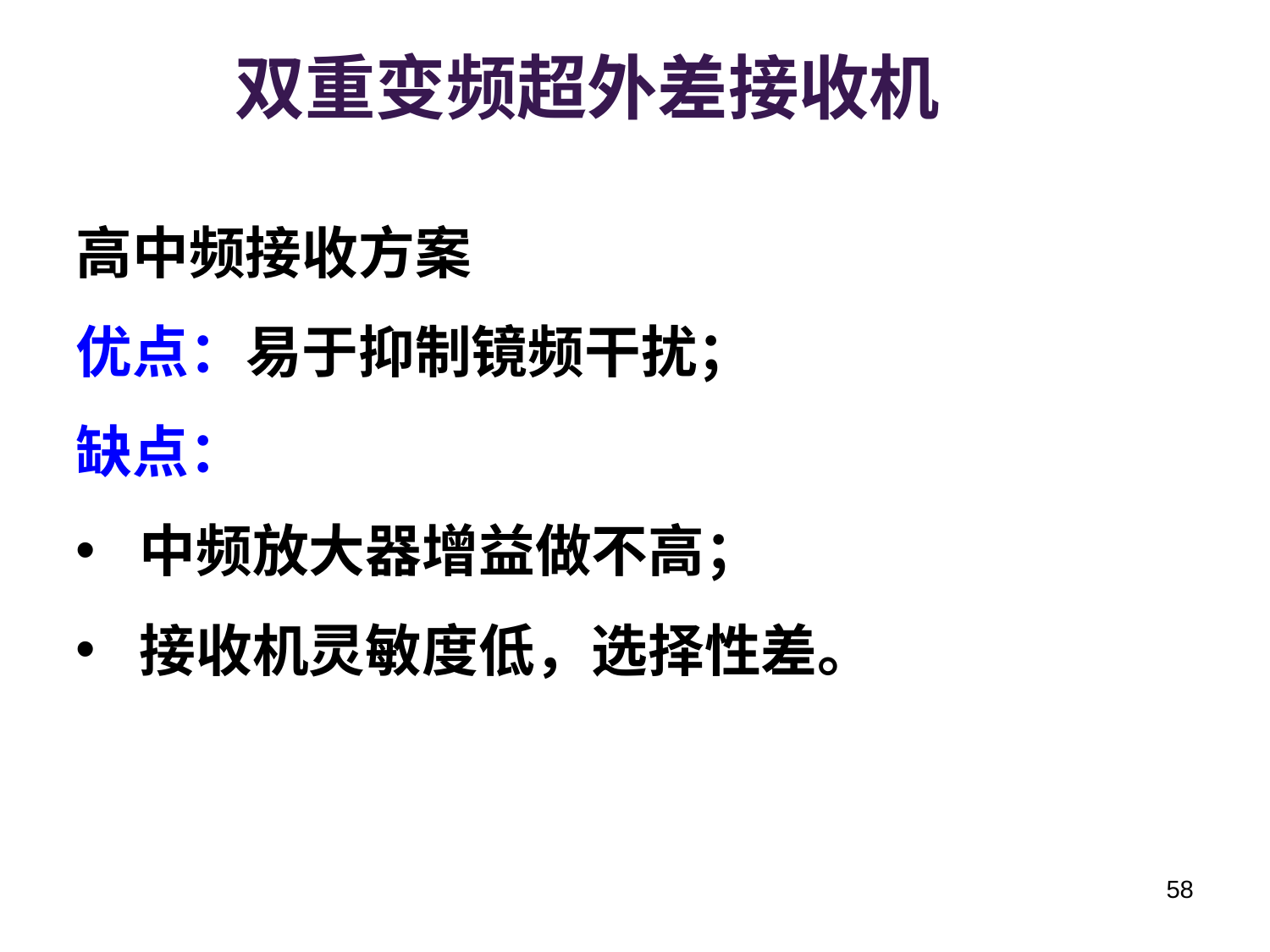

双重变频超外差接收机
高中频接收方案
优点：易于抑制镜频干扰；
缺点：
中频放大器增益做不高；
接收机灵敏度低，选择性差。
58